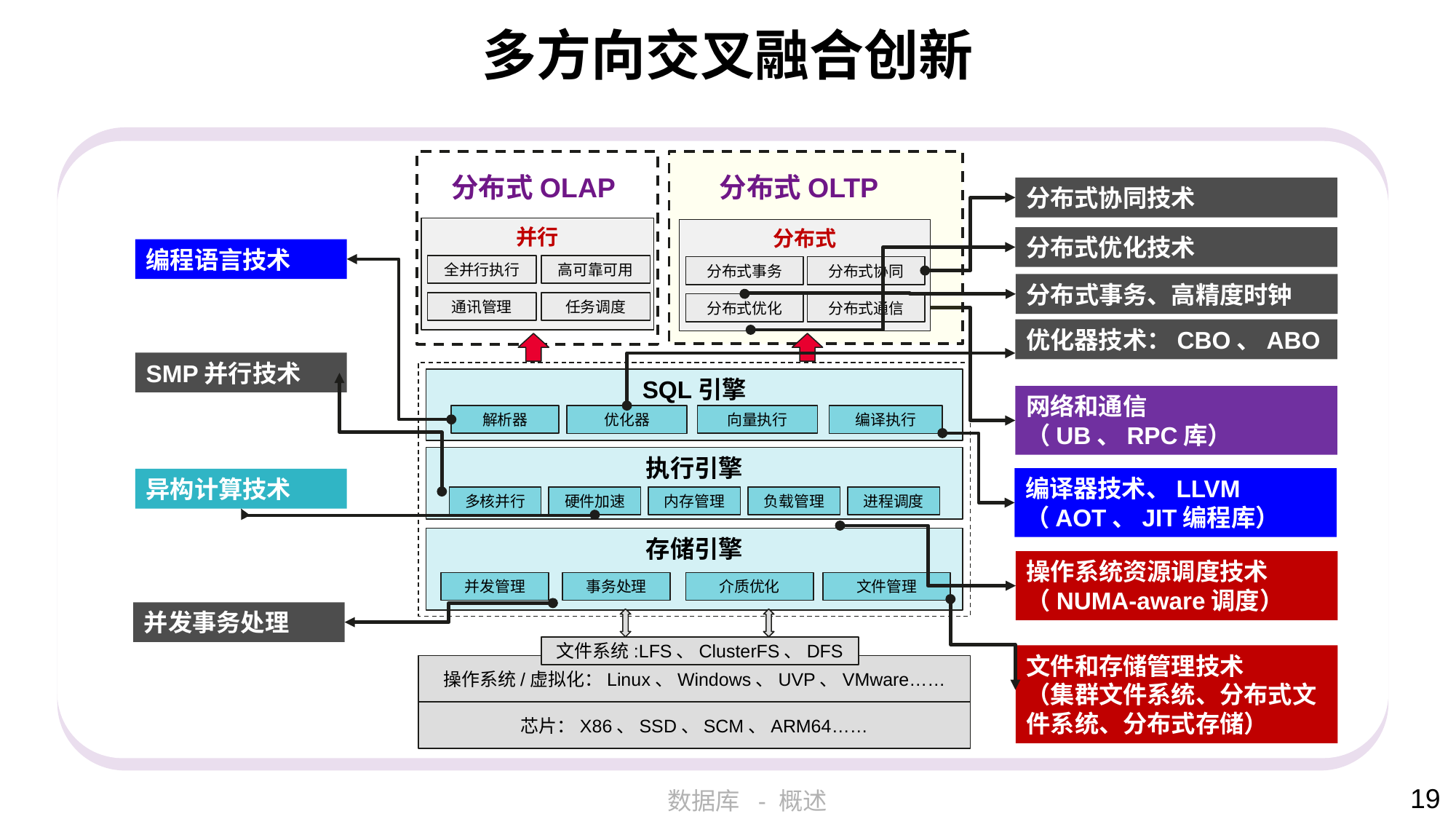

# 多方向交叉融合创新

分布式OLAP
分布式OLTP
并行
全并行执行
高可靠可用
通讯管理
任务调度
分布式
分布式事务
分布式协同
分布式优化
分布式通信

SQL引擎
解析器
优化器
编译执行
执行引擎
多核并行
硬件加速
内存管理
负载管理
进程调度
存储引擎
并发管理
事务处理
介质优化
文件管理

文件系统:LFS、ClusterFS、DFS
操作系统/虚拟化：Linux、Windows、UVP、VMware……
芯片：X86、SSD、SCM、ARM64……
分布式协同技术
分布式优化技术
编程语言技术
分布式事务、高精度时钟
优化器技术：CBO、ABO
SMP并行技术
网络和通信
（UB、RPC库）
向量执行
编译器技术、LLVM
（AOT、JIT编程库）
异构计算技术
操作系统资源调度技术
（NUMA-aware调度）
并发事务处理
文件和存储管理技术
（集群文件系统、分布式文件系统、分布式存储）
19
数据库 - 概述